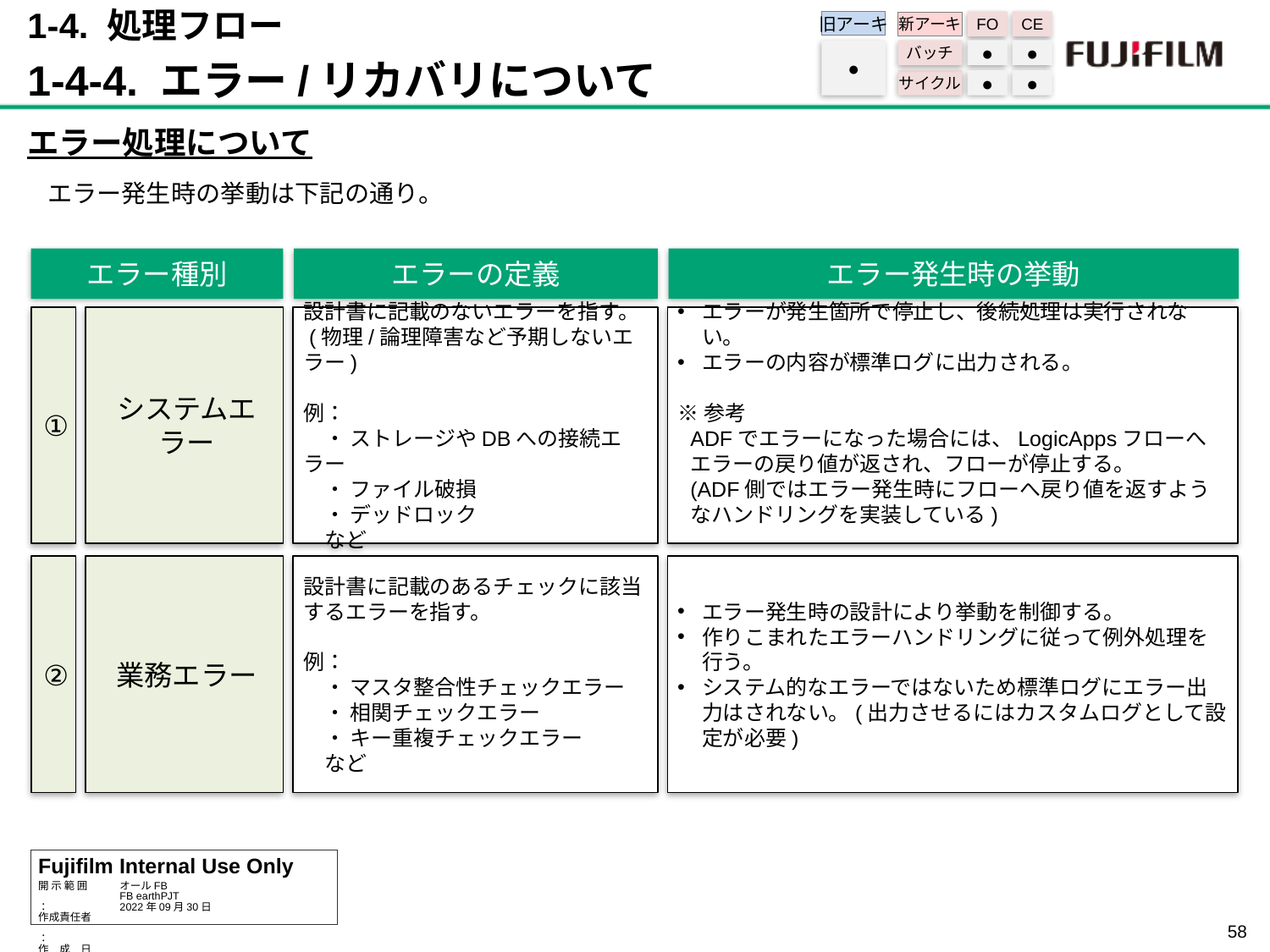

1-4. 処理フロー
1-4-4. エラー/リカバリについて
旧アーキ
FO
CE
新アーキ
バッチ
●
●
サイクル
●
●
●
エラー処理について
エラー発生時の挙動は下記の通り。
エラー種別
エラーの定義
エラー発生時の挙動
①
システムエラー
設計書に記載のないエラーを指す。
 (物理/論理障害など予期しないエラー)
例：
　・ ストレージやDBへの接続エラー
　・ ファイル破損
　・ デッドロック
　など
エラーが発生箇所で停止し、後続処理は実行されない。
エラーの内容が標準ログに出力される。

※参考
ADFでエラーになった場合には、LogicAppsフローへエラーの戻り値が返され、フローが停止する。
(ADF側ではエラー発生時にフローへ戻り値を返すようなハンドリングを実装している)

②
業務エラー
設計書に記載のあるチェックに該当するエラーを指す。
例：
　・ マスタ整合性チェックエラー
　・ 相関チェックエラー
　・ キー重複チェックエラー
　など
エラー発生時の設計により挙動を制御する。
作りこまれたエラーハンドリングに従って例外処理を行う。
システム的なエラーではないため標準ログにエラー出力はされない。(出力させるにはカスタムログとして設定が必要)
58